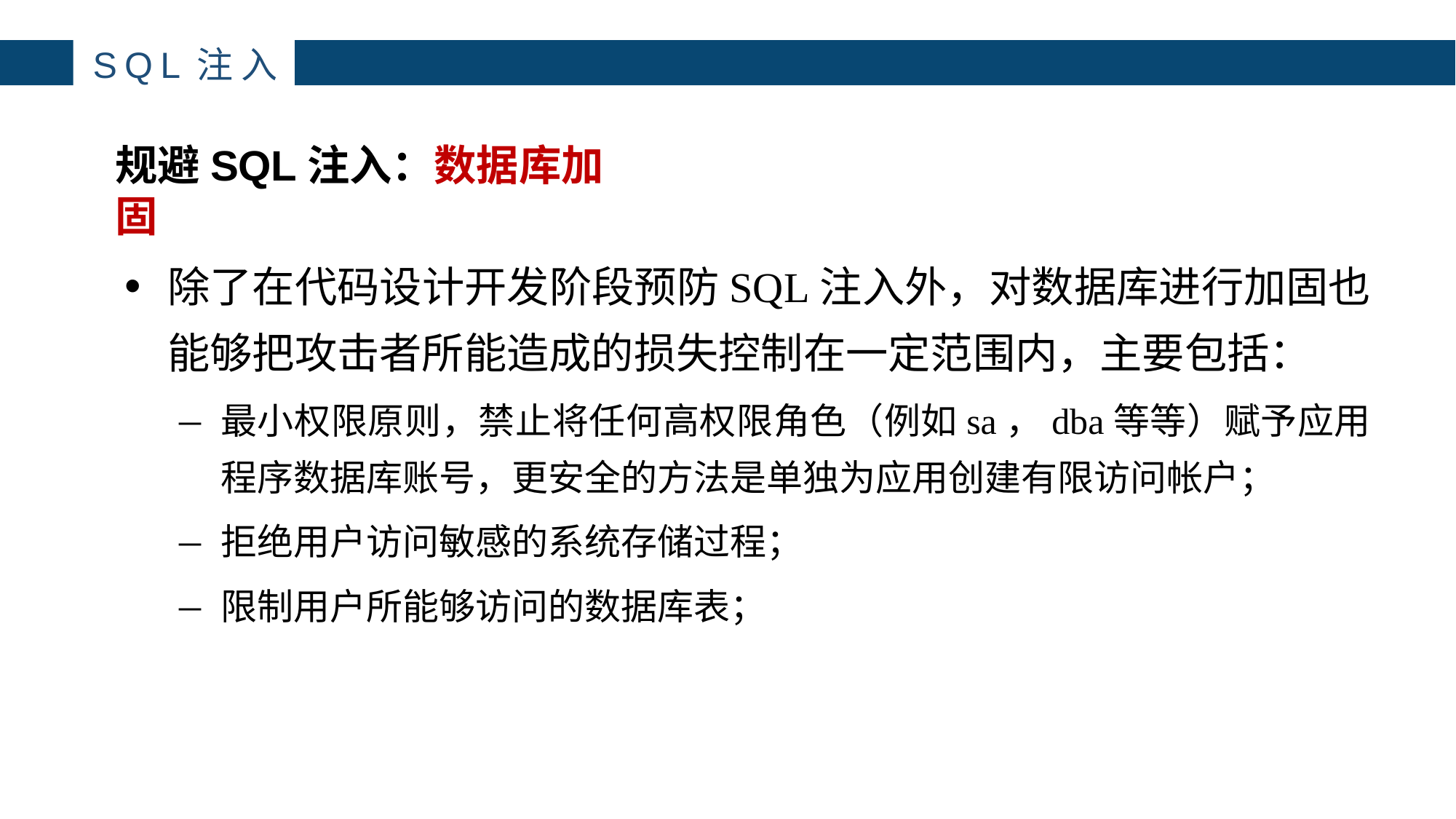

主讲：枕边月亮
主讲：枕边月亮
主讲：枕边月亮
主讲：枕边月亮

SQL注入
4
规避SQL注入：数据库加固
除了在代码设计开发阶段预防SQL注入外，对数据库进行加固也能够把攻击者所能造成的损失控制在一定范围内，主要包括：
最小权限原则，禁止将任何高权限角色（例如sa，dba等等）赋予应用程序数据库账号，更安全的方法是单独为应用创建有限访问帐户；
拒绝用户访问敏感的系统存储过程；
限制用户所能够访问的数据库表；